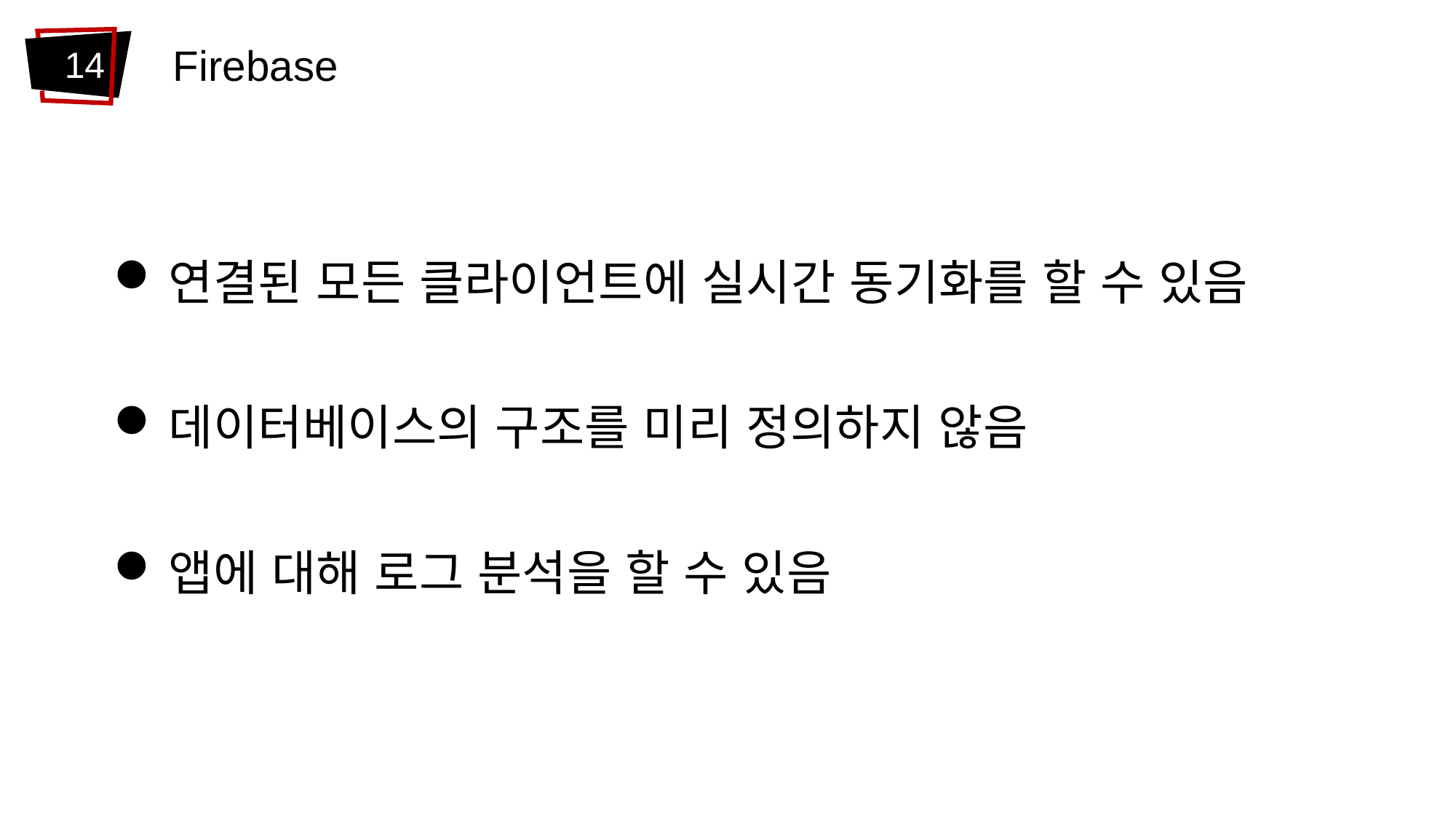

Firebase
14
연결된 모든 클라이언트에 실시간 동기화를 할 수 있음
데이터베이스의 구조를 미리 정의하지 않음
앱에 대해 로그 분석을 할 수 있음